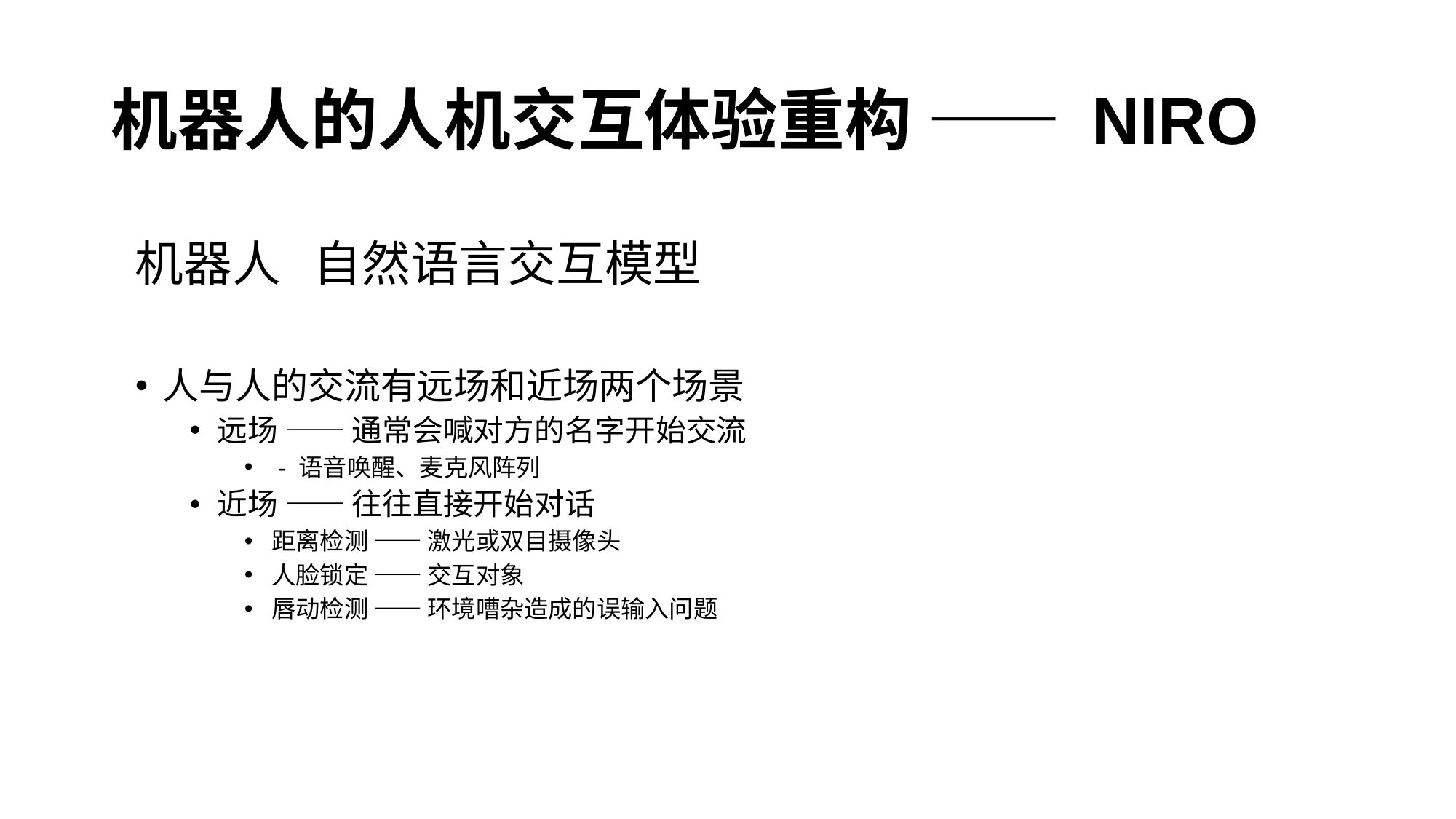

# 机器人的人机交互体验重构 —— NIRO
机器人   自然语言交互模型

人与人的交流有远场和近场两个场景
远场 —— 通常会喊对方的名字开始交流
 - 语音唤醒、麦克风阵列
近场 —— 往往直接开始对话
距离检测 —— 激光或双目摄像头
人脸锁定 —— 交互对象
唇动检测 —— 环境嘈杂造成的误输入问题